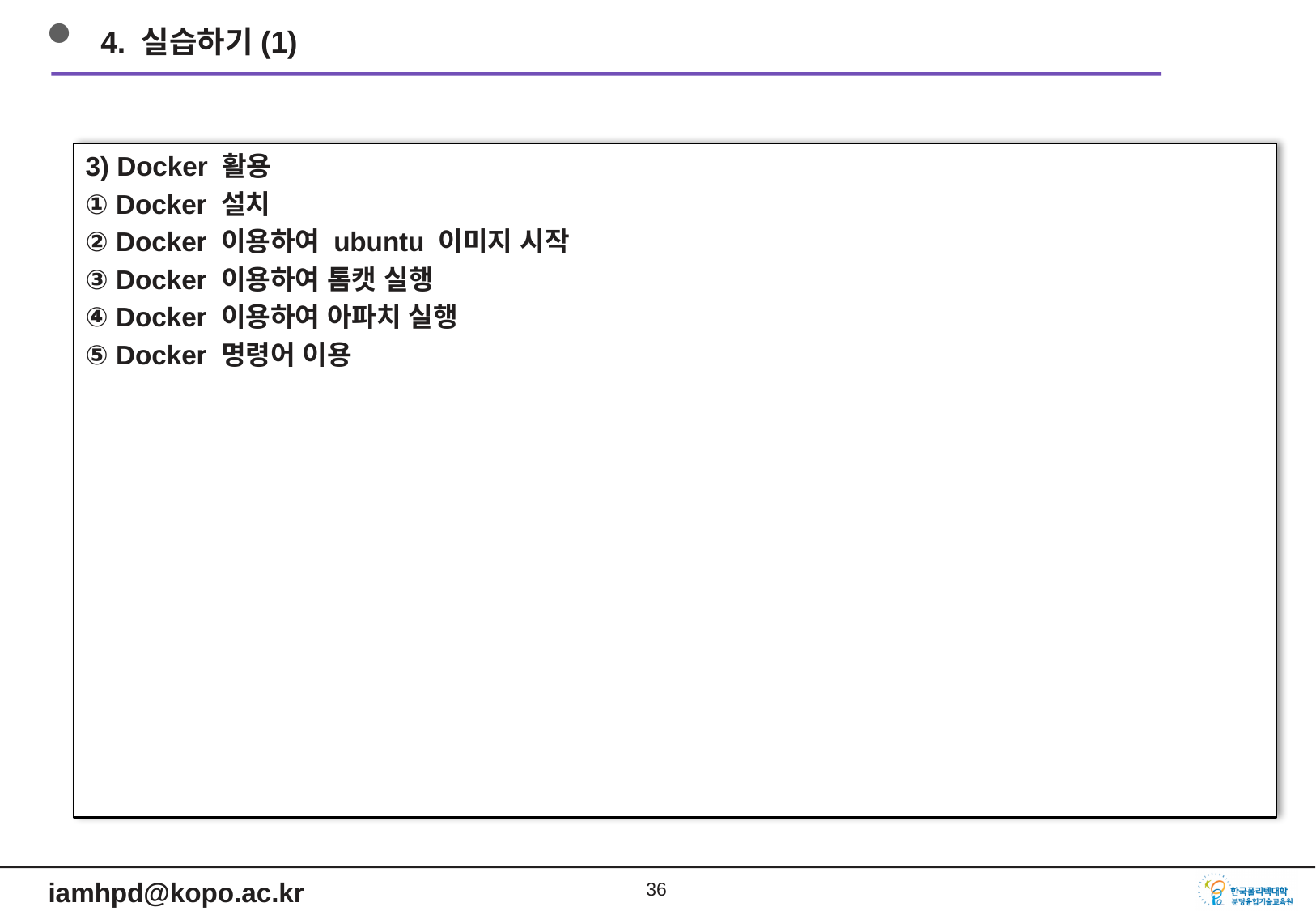

4. 실습하기(1)
3) Docker 활용
① Docker 설치
② Docker 이용하여 ubuntu 이미지 시작
③ Docker 이용하여 톰캣 실행
④ Docker 이용하여 아파치 실행
⑤ Docker 명령어 이용
36